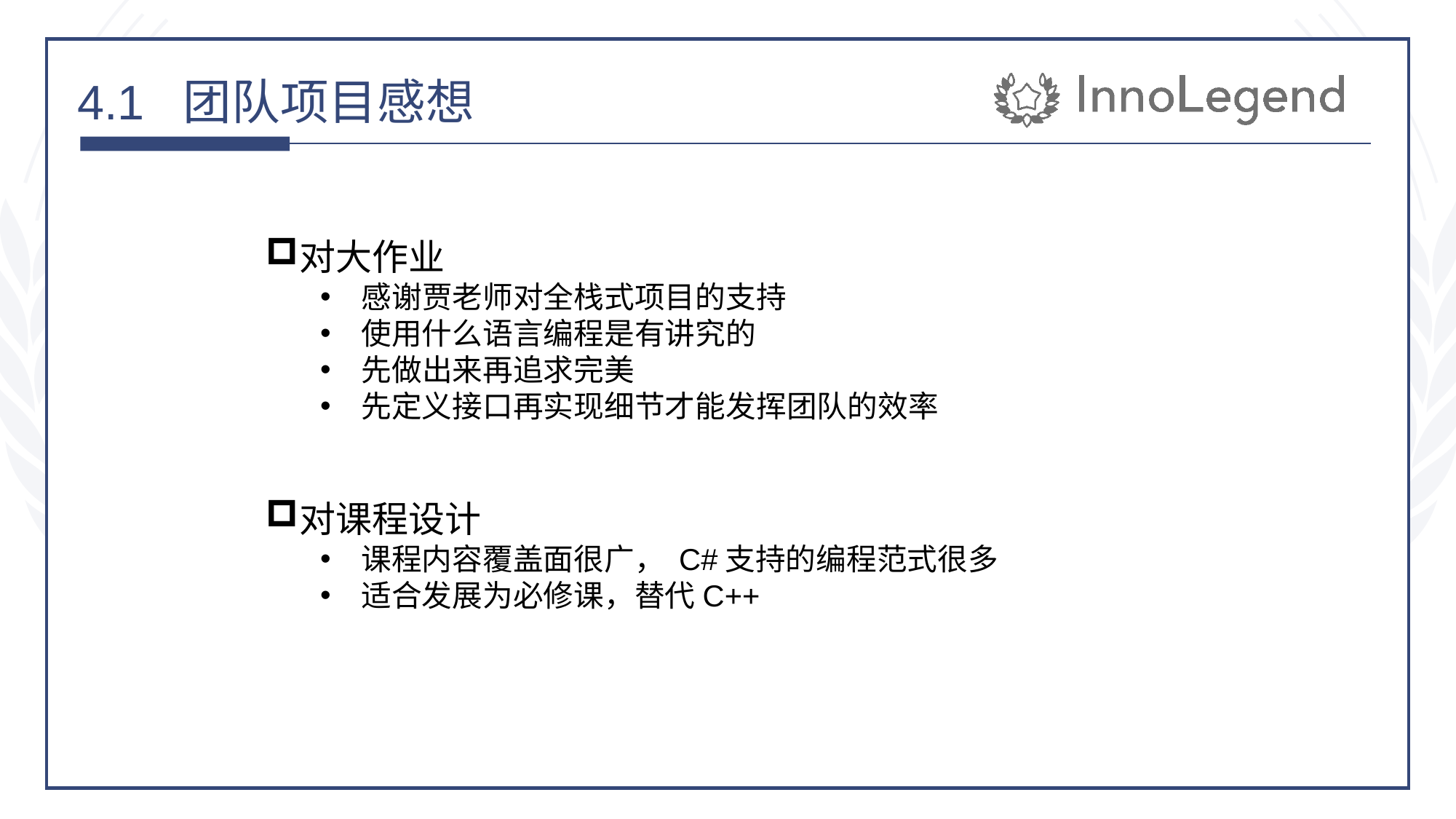

4.1  团队项目感想
对大作业
感谢贾老师对全栈式项目的支持
使用什么语言编程是有讲究的
先做出来再追求完美
先定义接口再实现细节才能发挥团队的效率

对课程设计
课程内容覆盖面很广， C#支持的编程范式很多
适合发展为必修课，替代C++